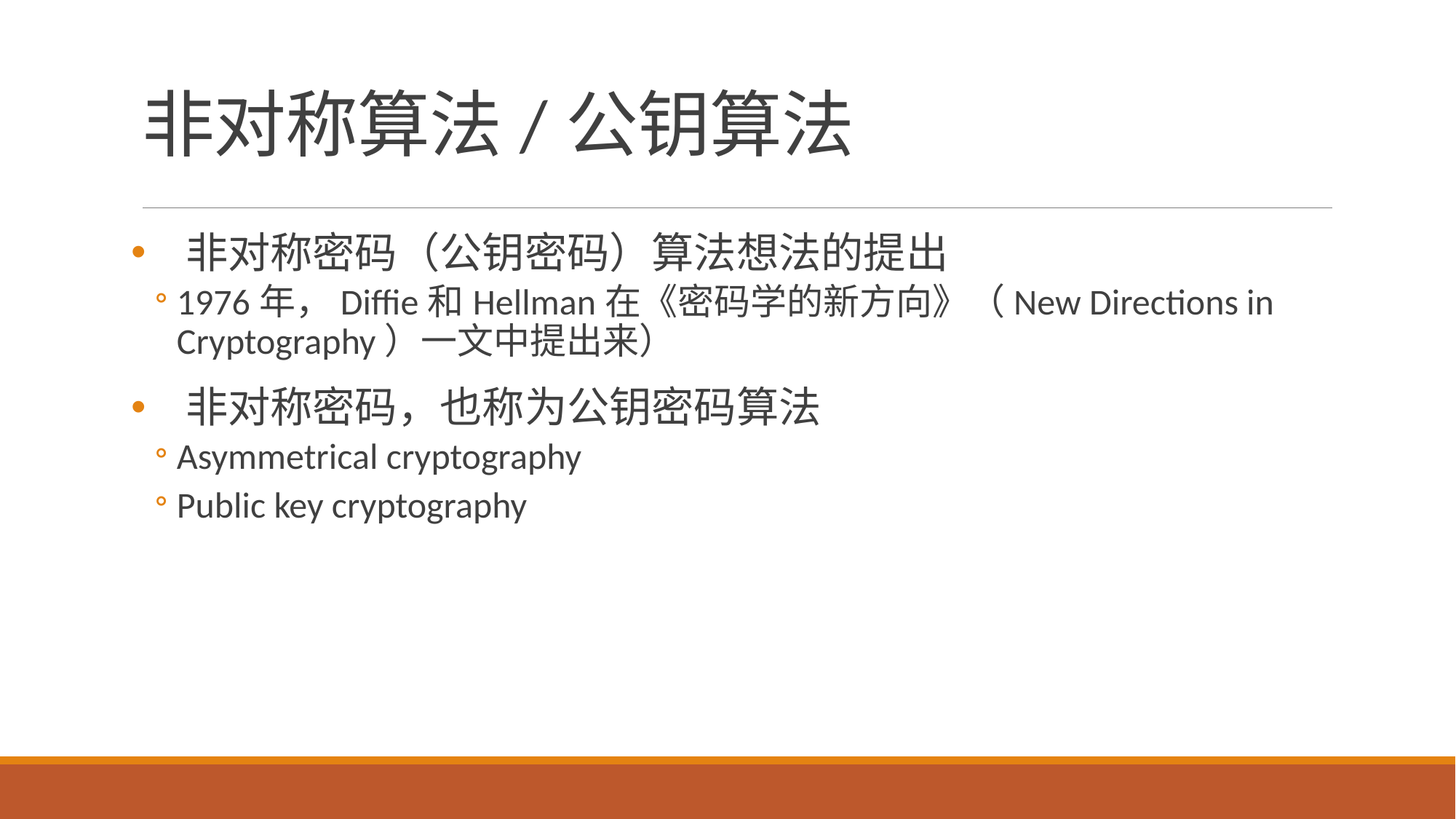

# 非对称算法/公钥算法
非对称密码（公钥密码）算法想法的提出
1976年，Diffie和Hellman在《密码学的新方向》（New Directions in Cryptography）一文中提出来）
非对称密码，也称为公钥密码算法
Asymmetrical cryptography
Public key cryptography